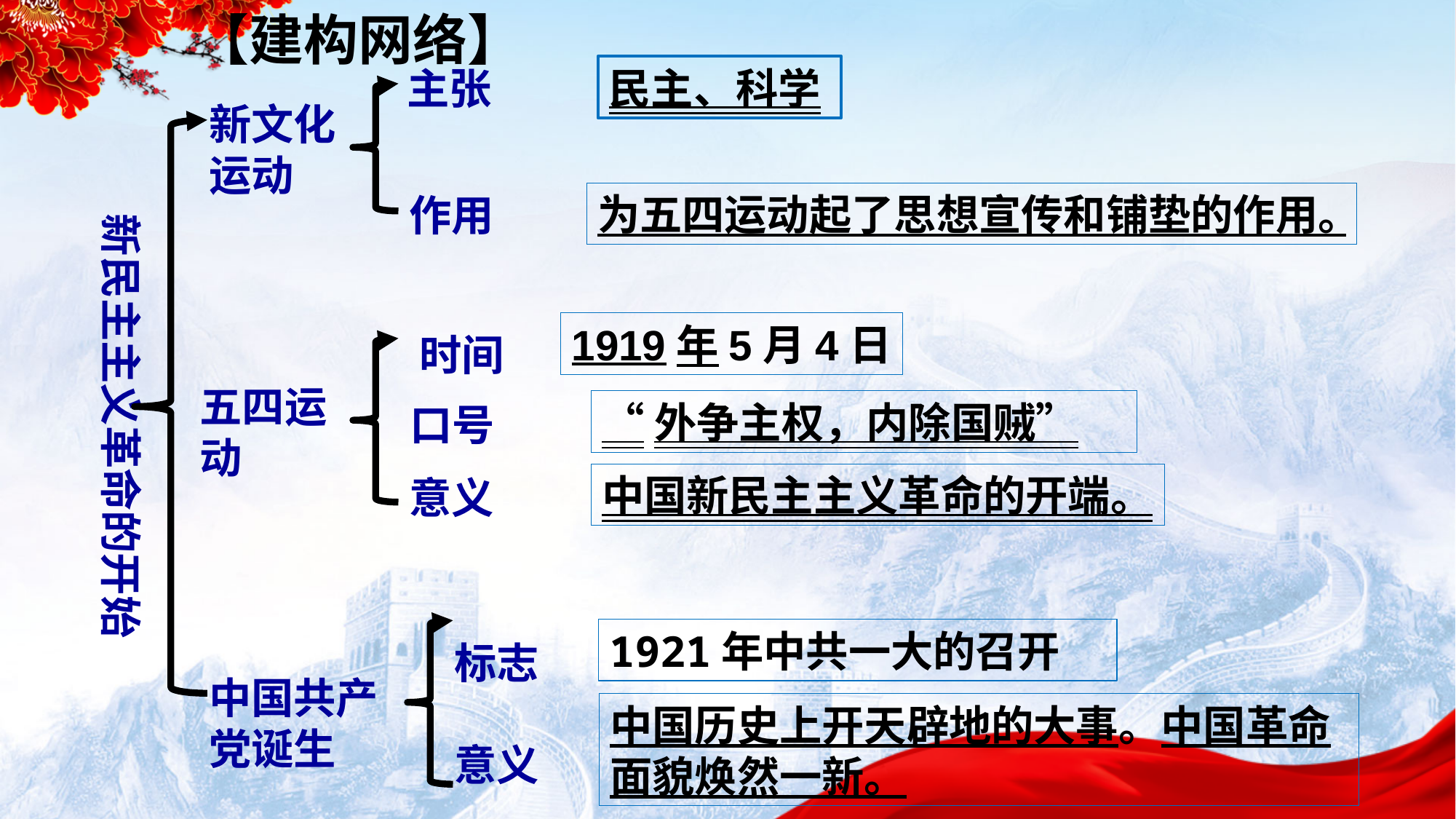

【建构网络】
民主、科学
主张

新文化运动

为五四运动起了思想宣传和铺垫的作用。
作用
新民主主义革命的开始
1919年5月4日
时间

五四运动
“外争主权，内除国贼”
口号
中国新民主主义革命的开端。
意义

标志

意义

1921年中共一大的召开

中国共产党诞生
中国历史上开天辟地的大事。中国革命面貌焕然一新。